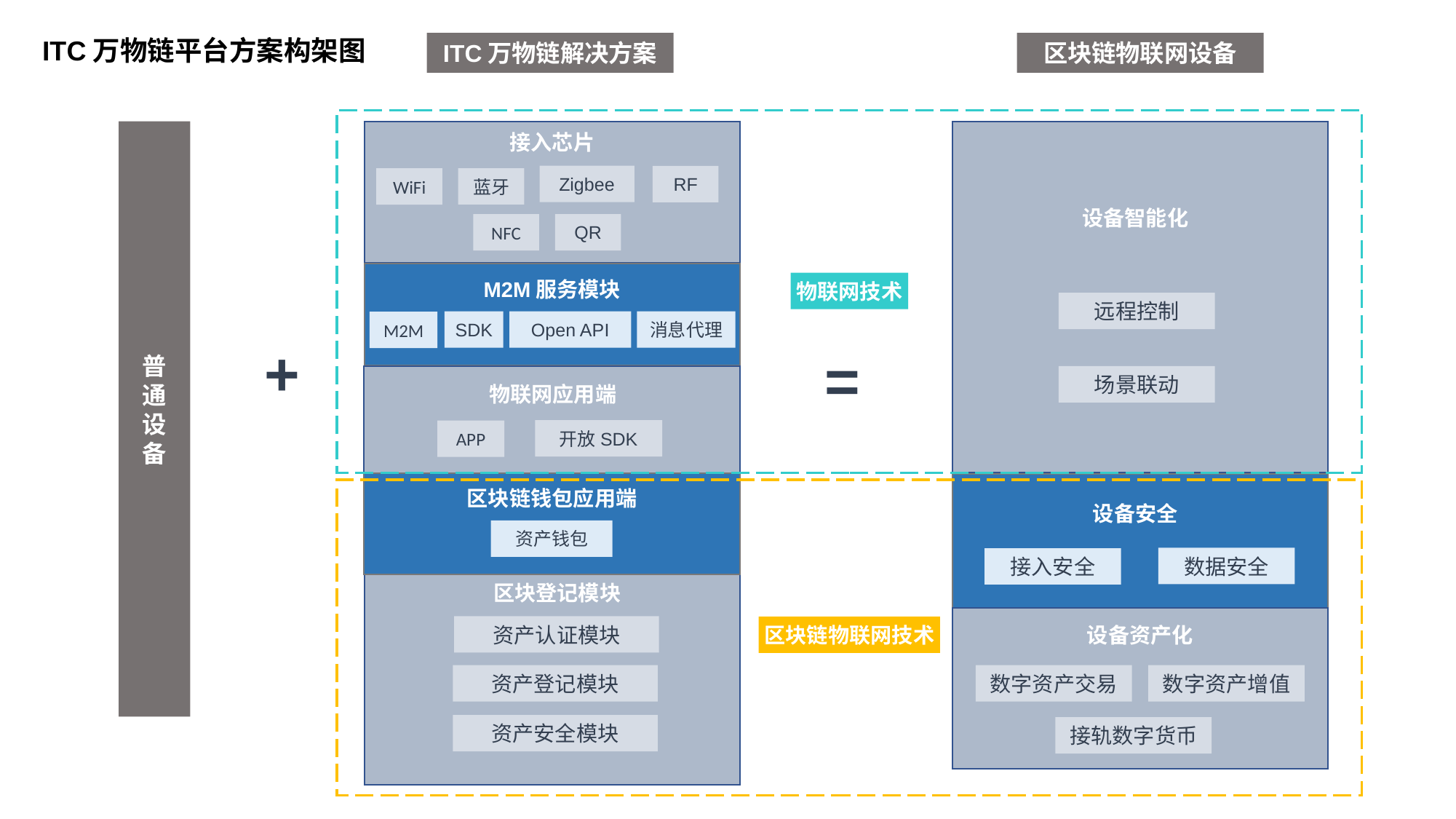

ITC万物链平台方案构架图
ITC万物链解决方案
区块链物联网设备

接入芯片

Zigbee

RF
蓝牙

WiFi
设备智能化

QR

NFC

M2M服务模块
物联网技术
远程控制

消息代理

SDK

Open API

M2M
+
=
普
通
设
备
场景联动

物联网应用端
开放SDK

APP

区块链钱包应用端
设备安全
资产钱包

数据安全
接入安全

区块登记模块

资产认证模块

区块链物联网技术
设备资产化
资产登记模块

数字资产交易

数字资产增值

资产安全模块

接轨数字货币